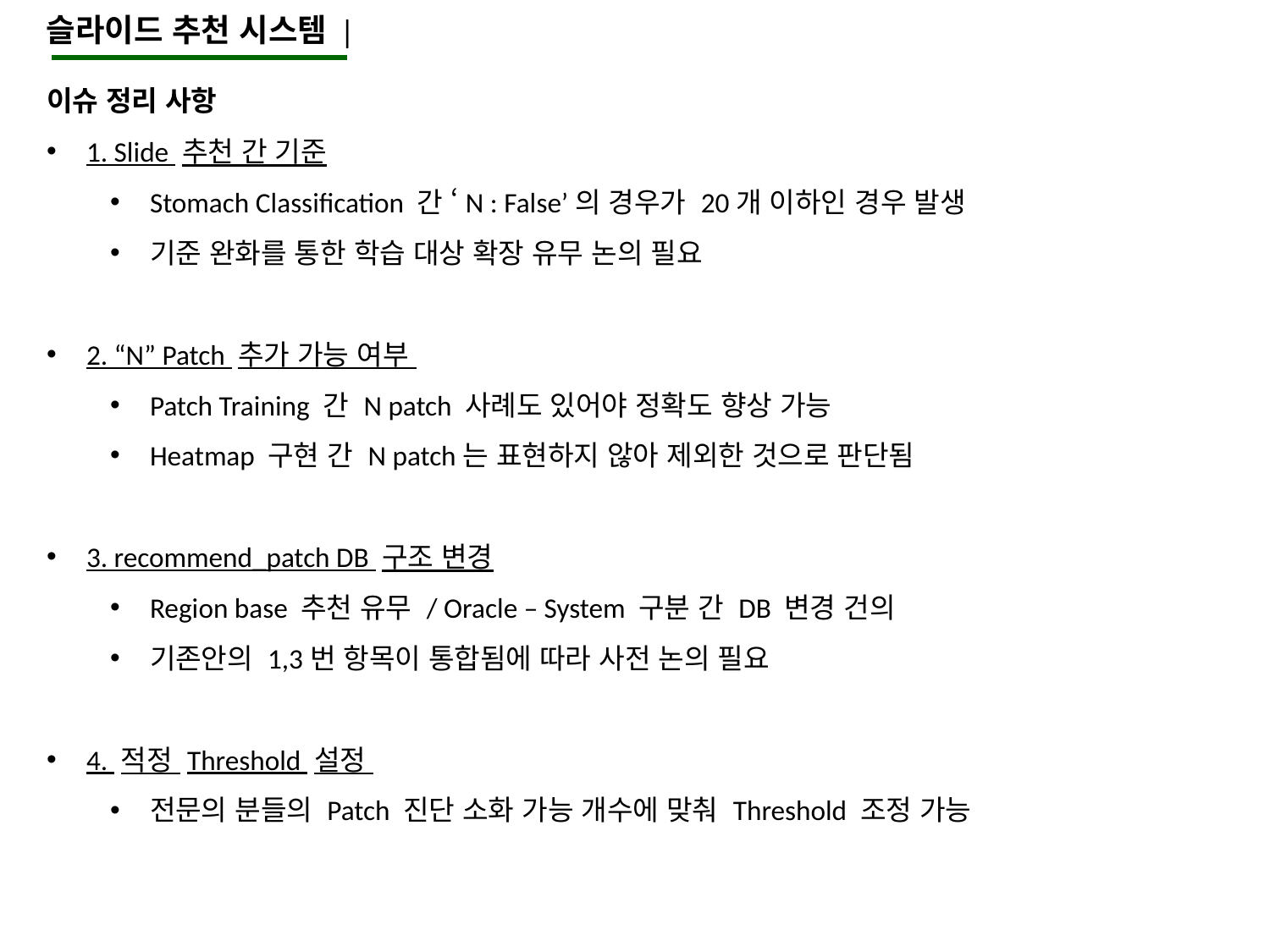

슬라이드 추천 시스템 |
이슈 정리 사항
1. Slide 추천 간 기준
Stomach Classification 간 ‘N : False’의 경우가 20개 이하인 경우 발생
기준 완화를 통한 학습 대상 확장 유무 논의 필요

2. “N” Patch 추가 가능 여부
Patch Training 간 N patch 사례도 있어야 정확도 향상 가능
Heatmap 구현 간 N patch는 표현하지 않아 제외한 것으로 판단됨

3. recommend_patch DB 구조 변경
Region base 추천 유무 / Oracle – System 구분 간 DB 변경 건의
기존안의 1,3번 항목이 통합됨에 따라 사전 논의 필요

4. 적정 Threshold 설정
전문의 분들의 Patch 진단 소화 가능 개수에 맞춰 Threshold 조정 가능